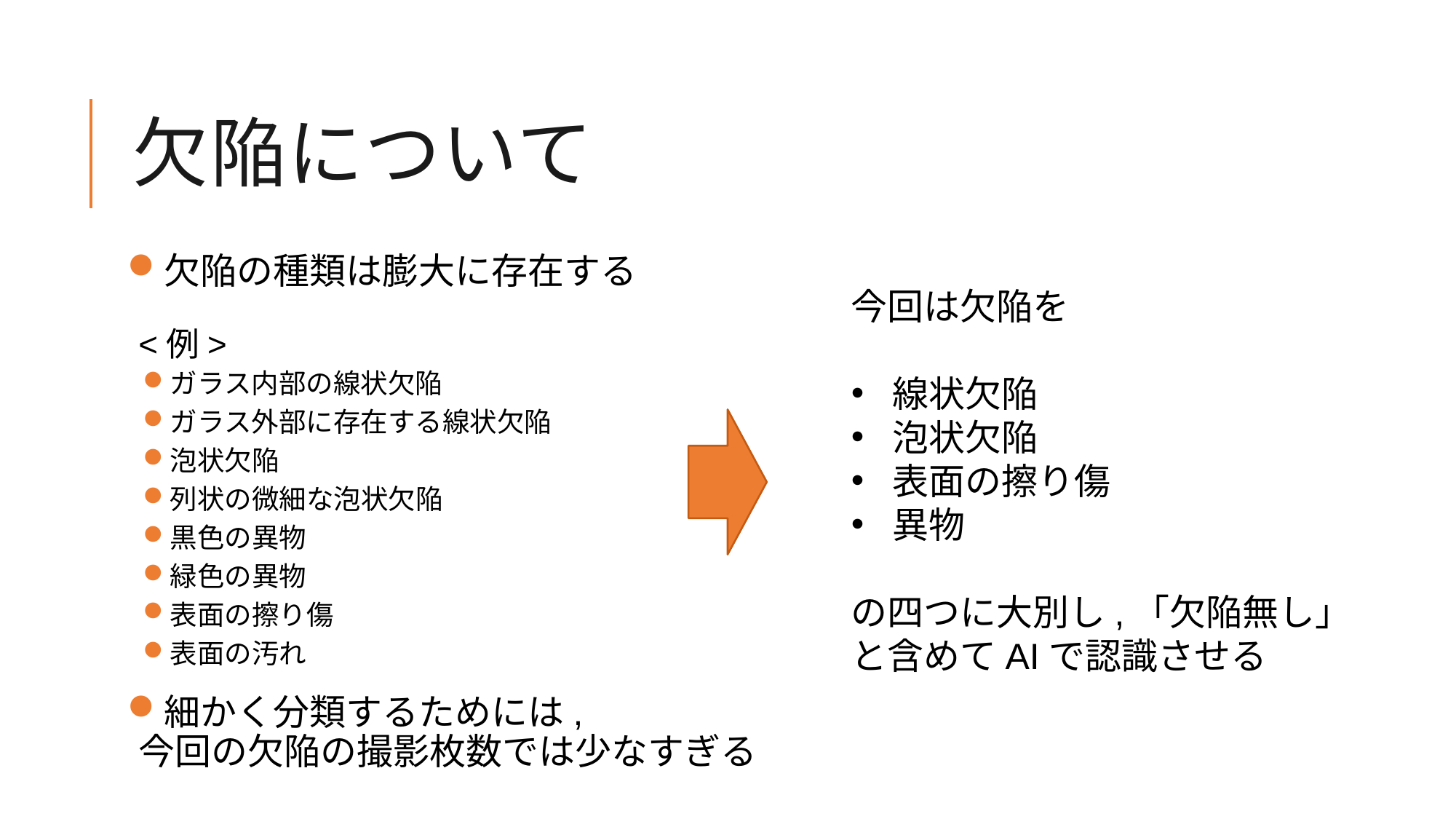

# 欠陥について
欠陥の種類は膨大に存在する
<例>
ガラス内部の線状欠陥
ガラス外部に存在する線状欠陥
泡状欠陥
列状の微細な泡状欠陥
黒色の異物
緑色の異物
表面の擦り傷
表面の汚れ
細かく分類するためには,
今回の欠陥の撮影枚数では少なすぎる

今回は欠陥を

線状欠陥
泡状欠陥
表面の擦り傷
異物

の四つに大別し,「欠陥無し」と含めてAIで認識させる